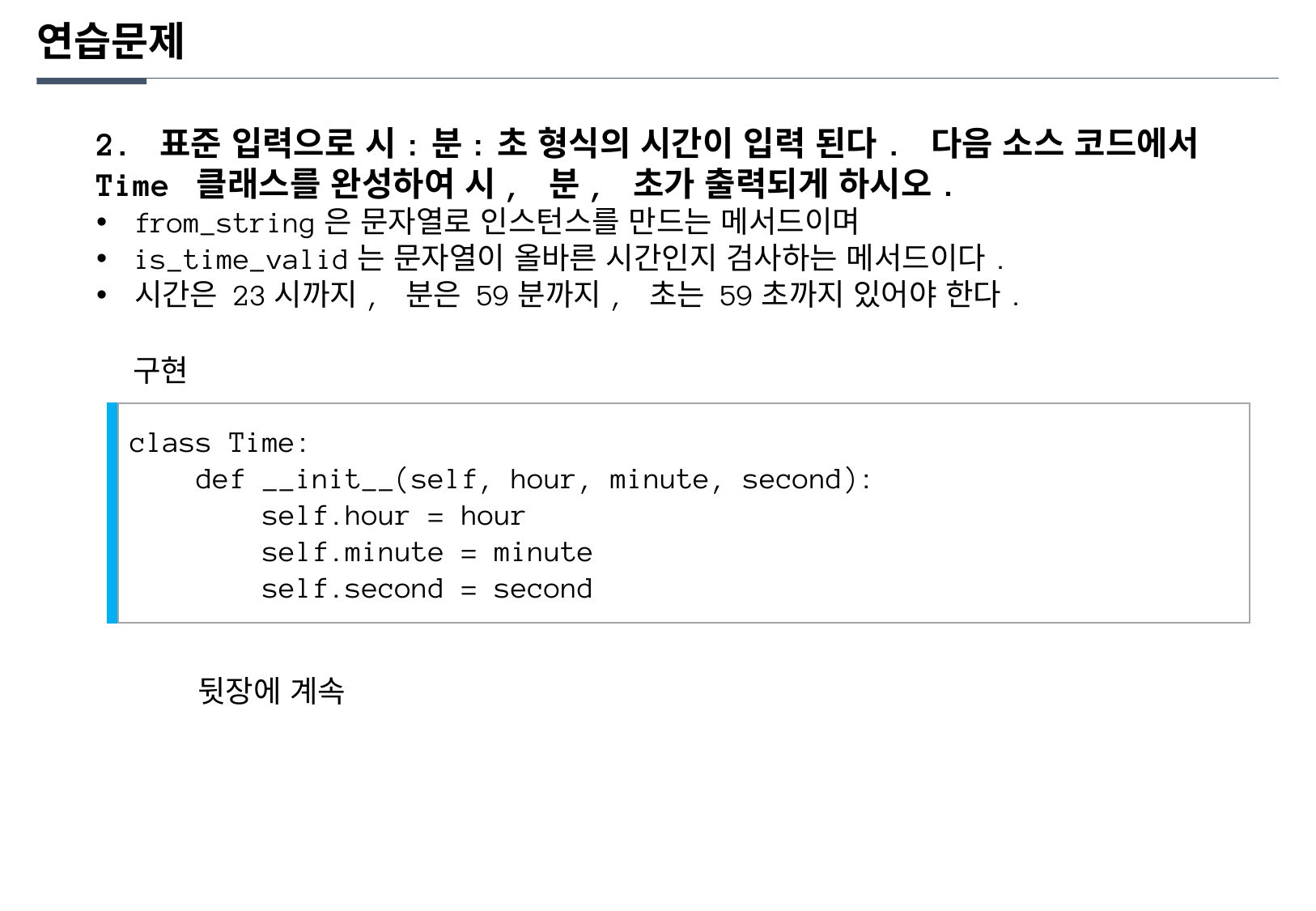

연습문제
2. 표준 입력으로 시:분:초 형식의 시간이 입력 된다. 다음 소스 코드에서 Time 클래스를 완성하여 시, 분, 초가 출력되게 하시오.
from_string은 문자열로 인스턴스를 만드는 메서드이며
is_time_valid는 문자열이 올바른 시간인지 검사하는 메서드이다.
시간은 23시까지, 분은 59분까지, 초는 59초까지 있어야 한다.
구현

class Time:
    def __init__(self, hour, minute, second):
        self.hour = hour
        self.minute = minute
        self.second = second
뒷장에 계속